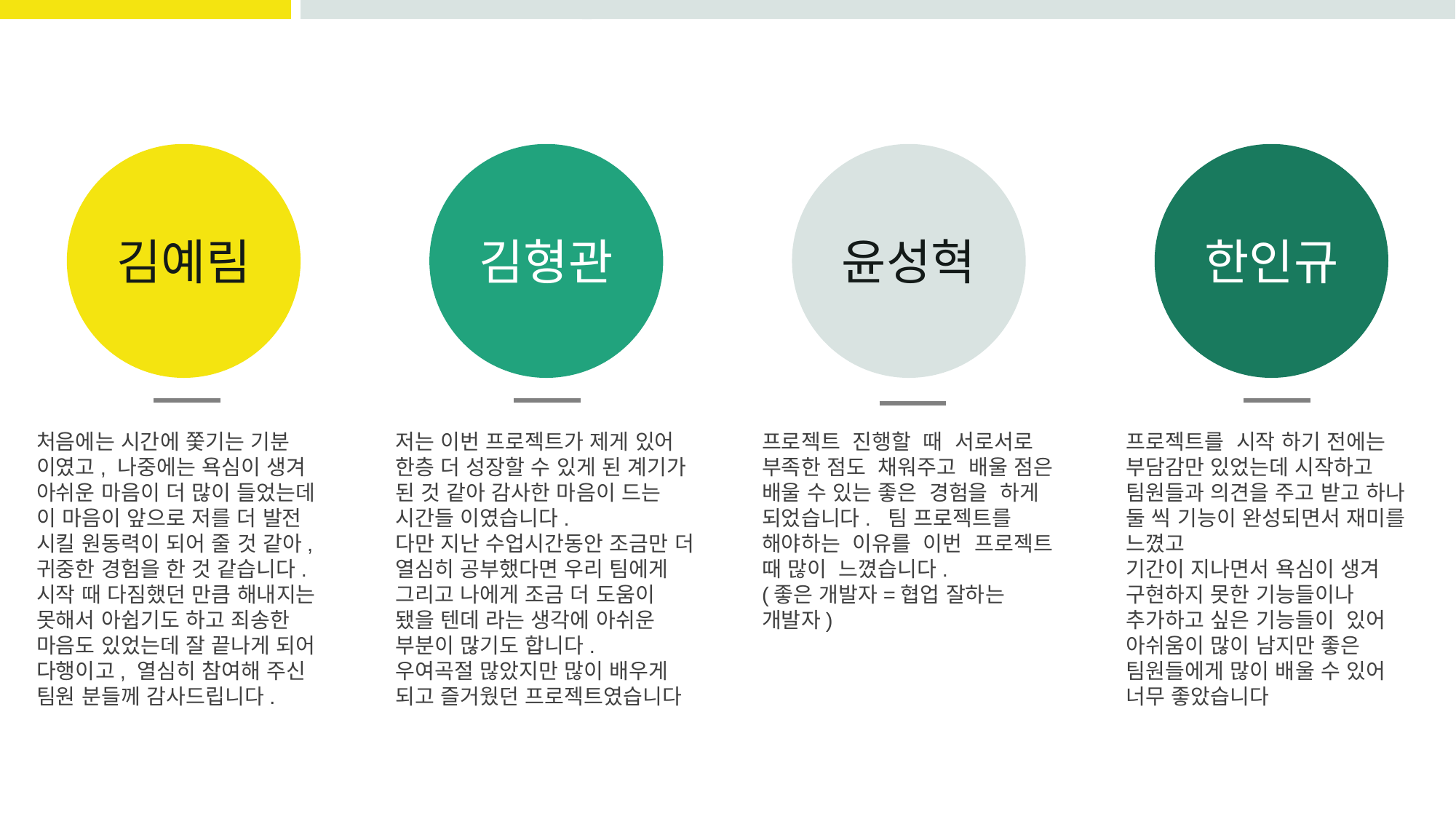

김예림
김형관
윤성혁
한인규
처음에는 시간에 쫓기는 기분 이였고, 나중에는 욕심이 생겨 아쉬운 마음이 더 많이 들었는데 이 마음이 앞으로 저를 더 발전 시킬 원동력이 되어 줄 것 같아, 귀중한 경험을 한 것 같습니다.
시작 때 다짐했던 만큼 해내지는 못해서 아쉽기도 하고 죄송한 마음도 있었는데 잘 끝나게 되어 다행이고, 열심히 참여해 주신 팀원 분들께 감사드립니다.
저는 이번 프로젝트가 제게 있어 한층 더 성장할 수 있게 된 계기가 된 것 같아 감사한 마음이 드는 시간들 이였습니다.
다만 지난 수업시간동안 조금만 더 열심히 공부했다면 우리 팀에게 그리고 나에게 조금 더 도움이 됐을 텐데 라는 생각에 아쉬운 부분이 많기도 합니다.
우여곡절 많았지만 많이 배우게 되고 즐거웠던 프로젝트였습니다
프로젝트  진행할  때  서로서로  부족한 점도  채워주고  배울 점은  배울 수 있는 좋은  경험을  하게 되었습니다.  팀 프로젝트를  해야하는  이유를  이번  프로젝트  때 많이  느꼈습니다.
(좋은 개발자=협업 잘하는 개발자)
프로젝트를  시작 하기 전에는 부담감만 있었는데 시작하고 팀원들과 의견을 주고 받고 하나 둘 씩 기능이 완성되면서 재미를 느꼈고
기간이 지나면서 욕심이 생겨 구현하지 못한 기능들이나 추가하고 싶은 기능들이  있어 아쉬움이 많이 남지만 좋은 팀원들에게 많이 배울 수 있어 너무 좋았습니다